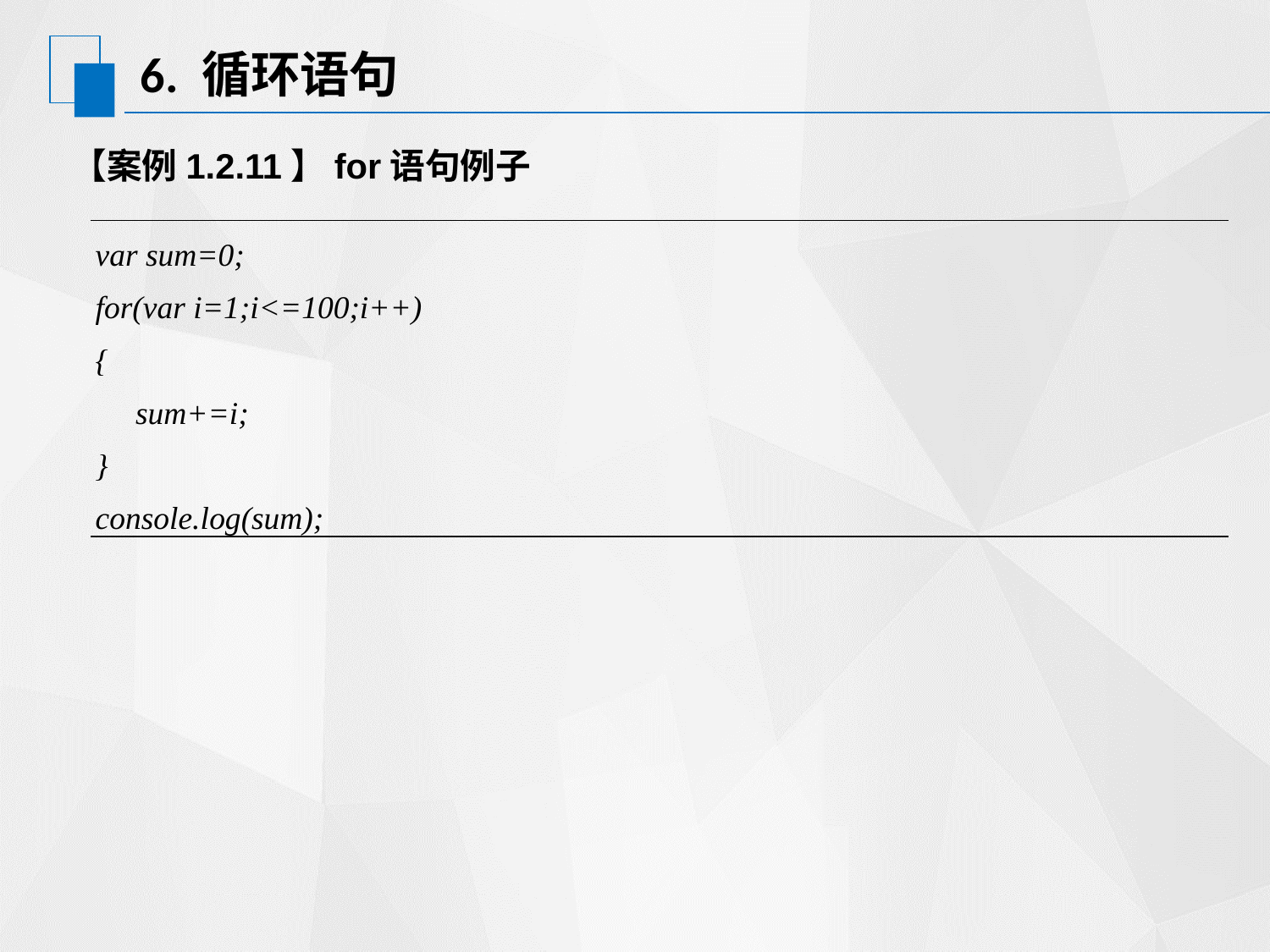

# 6. 循环语句
【案例1.2.11】for语句例子
| var sum=0; for(var i=1;i<=100;i++) { sum+=i; } console.log(sum); |
| --- |